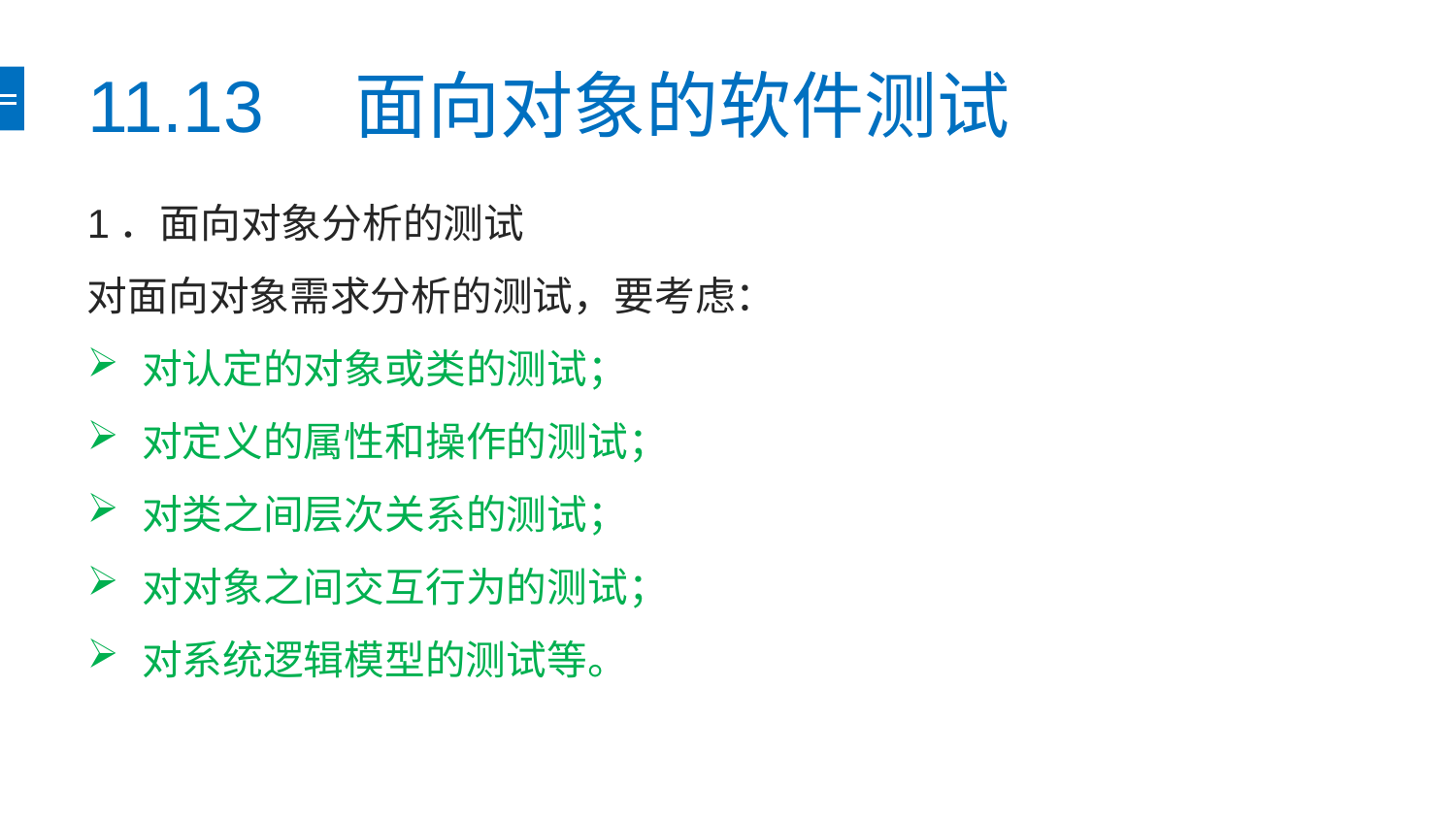

# 11.13　面向对象的软件测试
1．面向对象分析的测试
对面向对象需求分析的测试，要考虑：
对认定的对象或类的测试；
对定义的属性和操作的测试；
对类之间层次关系的测试；
对对象之间交互行为的测试；
对系统逻辑模型的测试等。